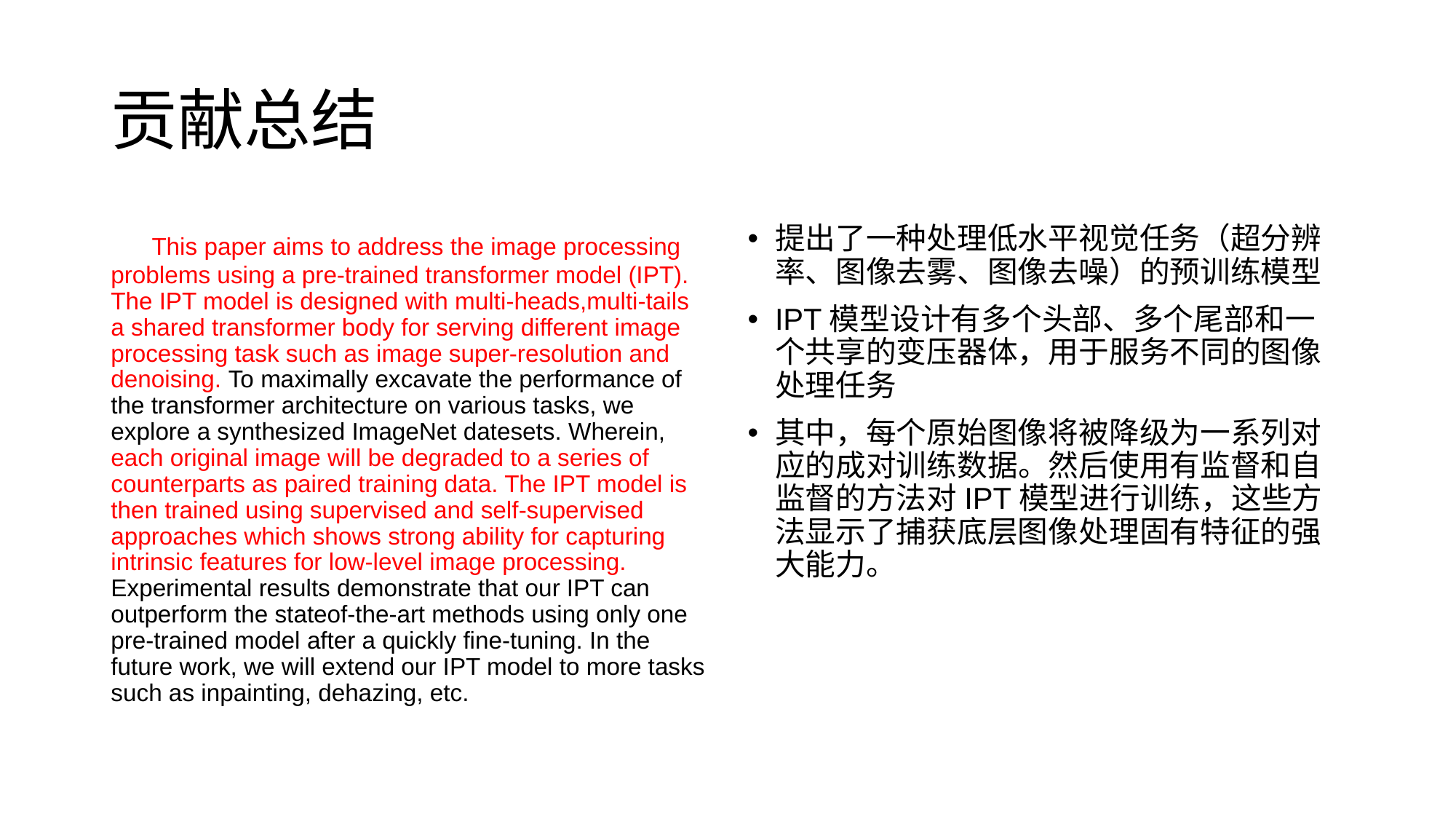

# 贡献总结
    This paper aims to address the image processing problems using a pre-trained transformer model (IPT). The IPT model is designed with multi-heads,multi-tails a shared transformer body for serving different image processing task such as image super-resolution and denoising. To maximally excavate the performance of the transformer architecture on various tasks, we explore a synthesized ImageNet datesets. Wherein, each original image will be degraded to a series of counterparts as paired training data. The IPT model is then trained using supervised and self-supervised approaches which shows strong ability for capturing intrinsic features for low-level image processing. Experimental results demonstrate that our IPT can outperform the stateof-the-art methods using only one pre-trained model after a quickly fine-tuning. In the future work, we will extend our IPT model to more tasks such as inpainting, dehazing, etc.
提出了一种处理低水平视觉任务（超分辨率、图像去雾、图像去噪）的预训练模型
IPT模型设计有多个头部、多个尾部和一个共享的变压器体，用于服务不同的图像处理任务
其中，每个原始图像将被降级为一系列对应的成对训练数据。然后使用有监督和自监督的方法对IPT模型进行训练，这些方法显示了捕获底层图像处理固有特征的强大能力。